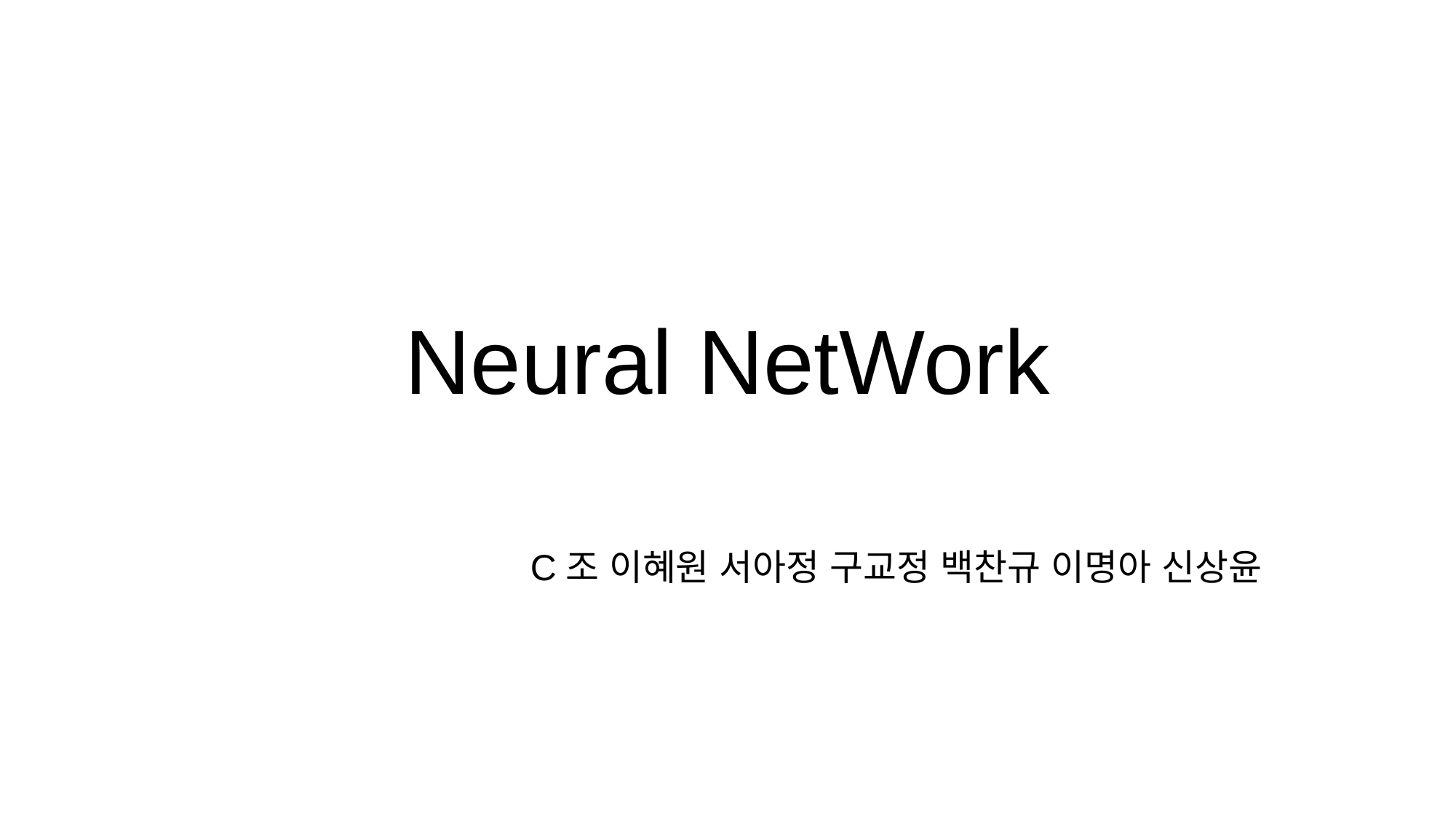

# Neural NetWork

C조 이혜원 서아정 구교정 백찬규 이명아 신상윤